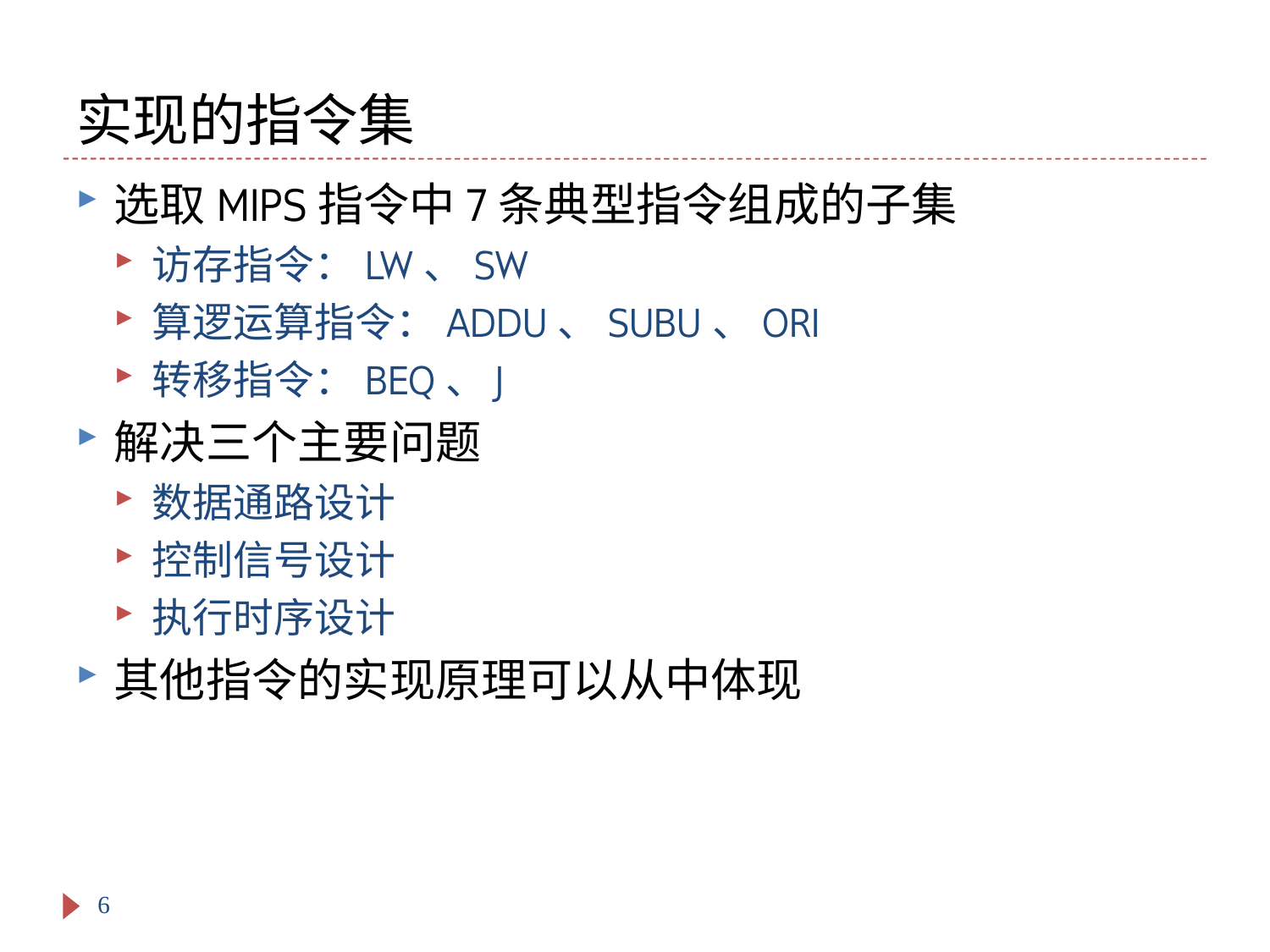

# 实现的指令集
选取MIPS指令中7条典型指令组成的子集
访存指令：LW、SW
算逻运算指令：ADDU、SUBU、ORI
转移指令：BEQ、J
解决三个主要问题
数据通路设计
控制信号设计
执行时序设计
其他指令的实现原理可以从中体现

6